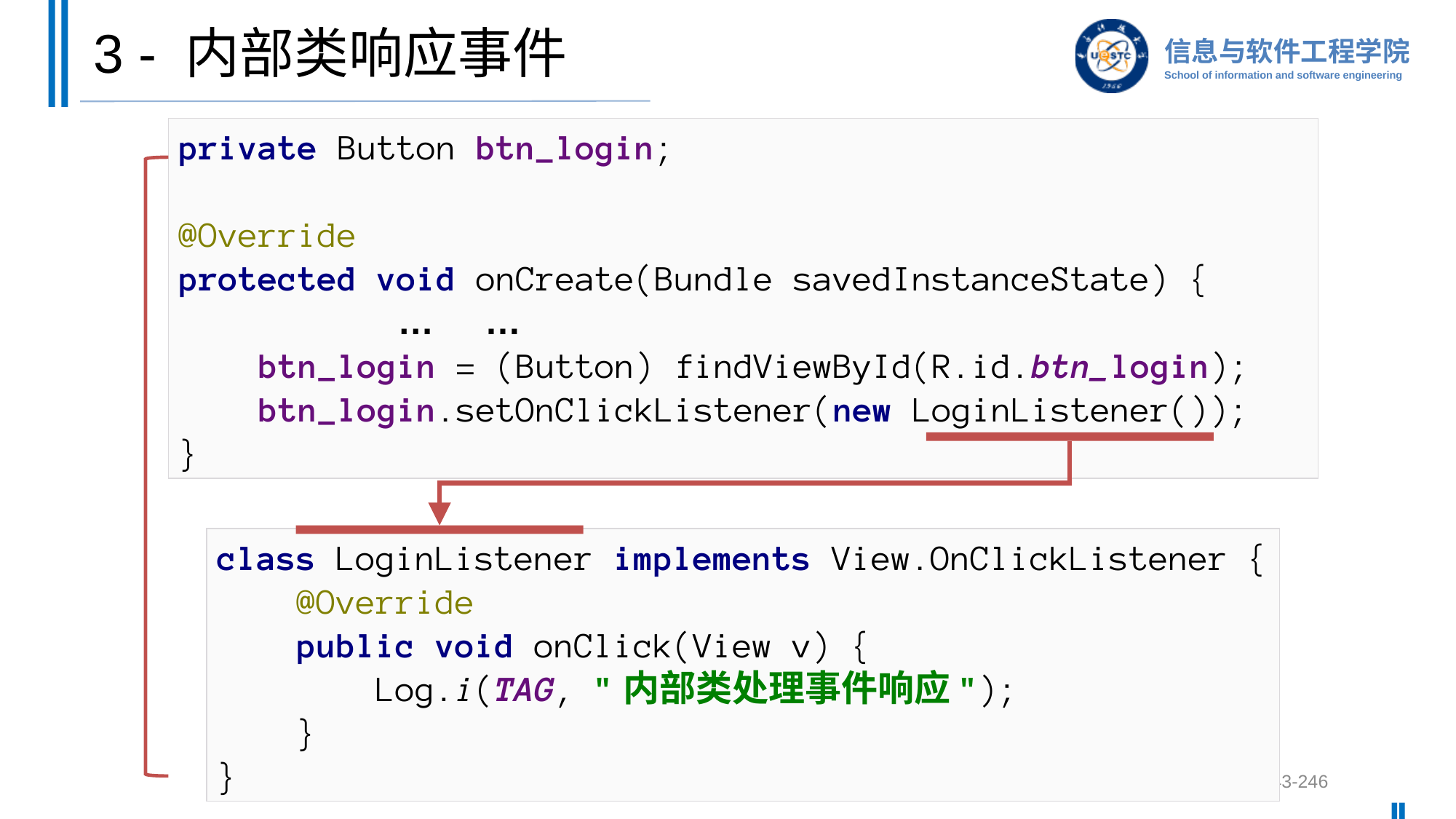

# 3 - 内部类响应事件
private Button btn_login;
@Override
protected void onCreate(Bundle savedInstanceState) {
 		…     …
    btn_login = (Button) findViewById(R.id.btn_login);
    btn_login.setOnClickListener(new LoginListener());
}

class LoginListener implements View.OnClickListener {
    @Override
    public void onClick(View v) {
        Log.i(TAG, "内部类处理事件响应");
    }
}
43-246